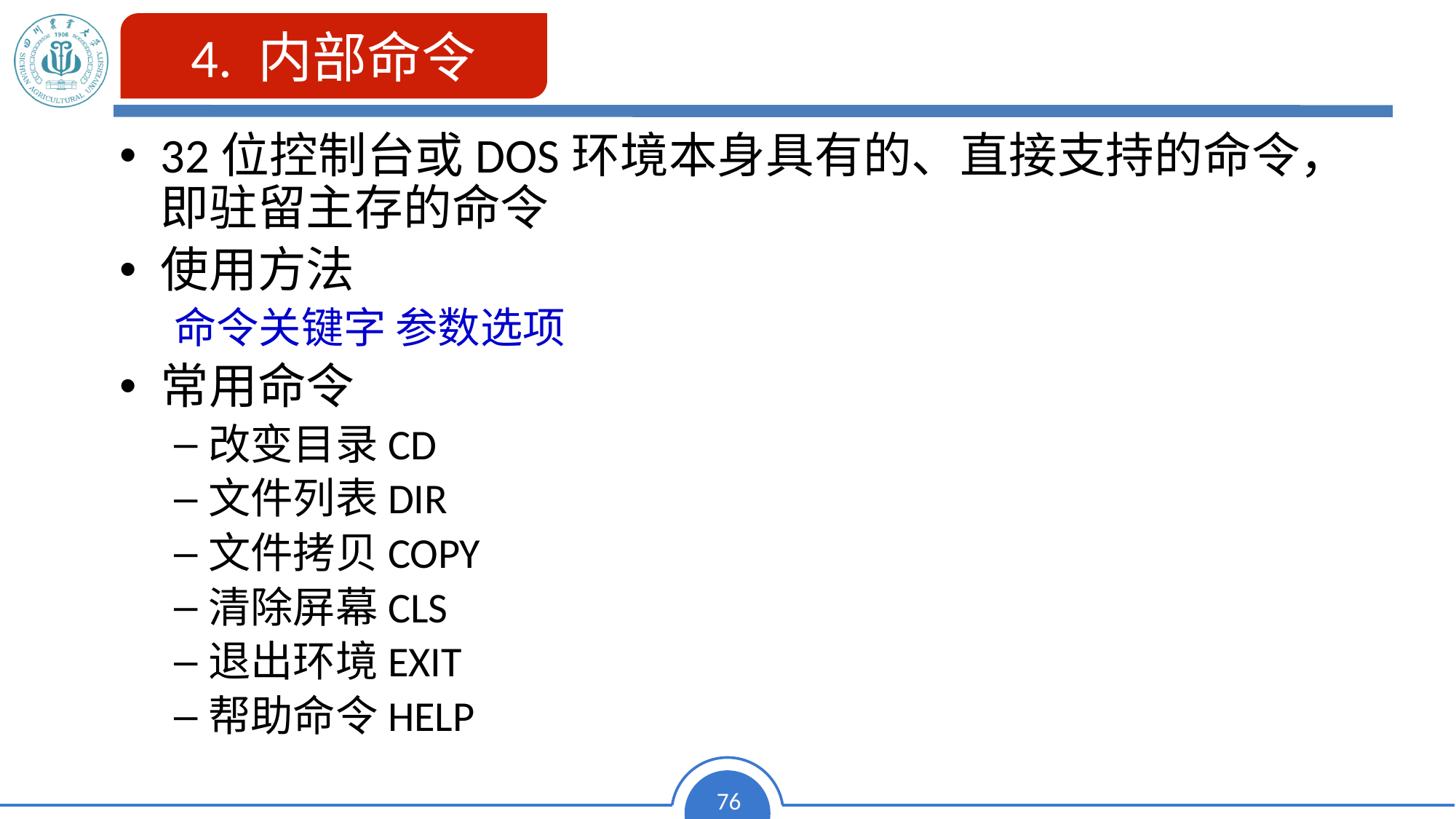

4. 内部命令
32位控制台或DOS环境本身具有的、直接支持的命令，即驻留主存的命令
使用方法
命令关键字 参数选项
常用命令
改变目录CD
文件列表DIR
文件拷贝COPY
清除屏幕CLS
退出环境EXIT
帮助命令HELP